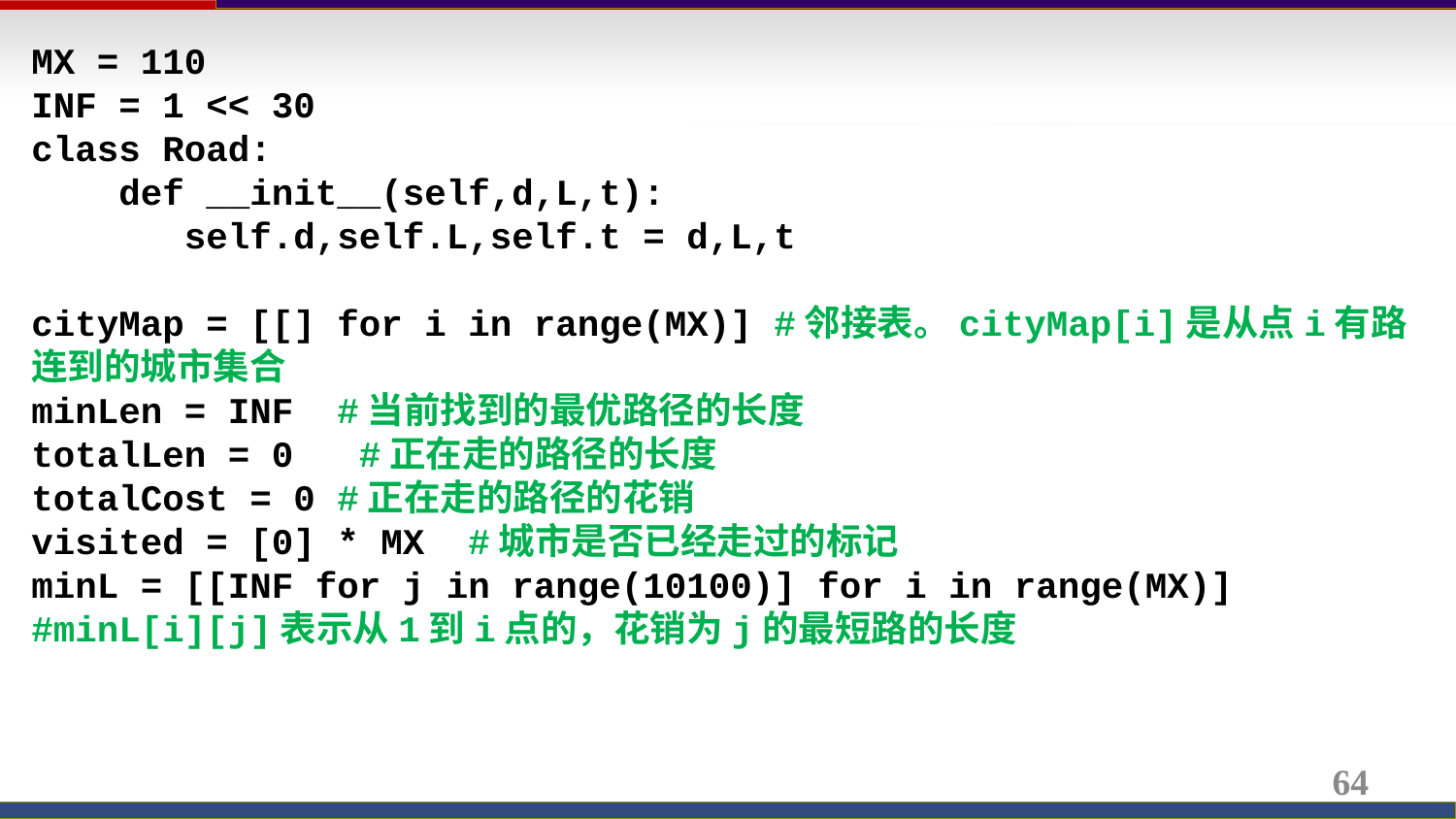

MX = 110
INF = 1 << 30
class Road:
    def __init__(self,d,L,t):
       self.d,self.L,self.t = d,L,t

cityMap = [[] for i in range(MX)] #邻接表。cityMap[i]是从点i有路连到的城市集合
minLen = INF  #当前找到的最优路径的长度
totalLen = 0   #正在走的路径的长度
totalCost = 0 #正在走的路径的花销
visited = [0] * MX  #城市是否已经走过的标记
minL = [[INF for j in range(10100)] for i in range(MX)]
#minL[i][j]表示从1到i点的，花销为j的最短路的长度